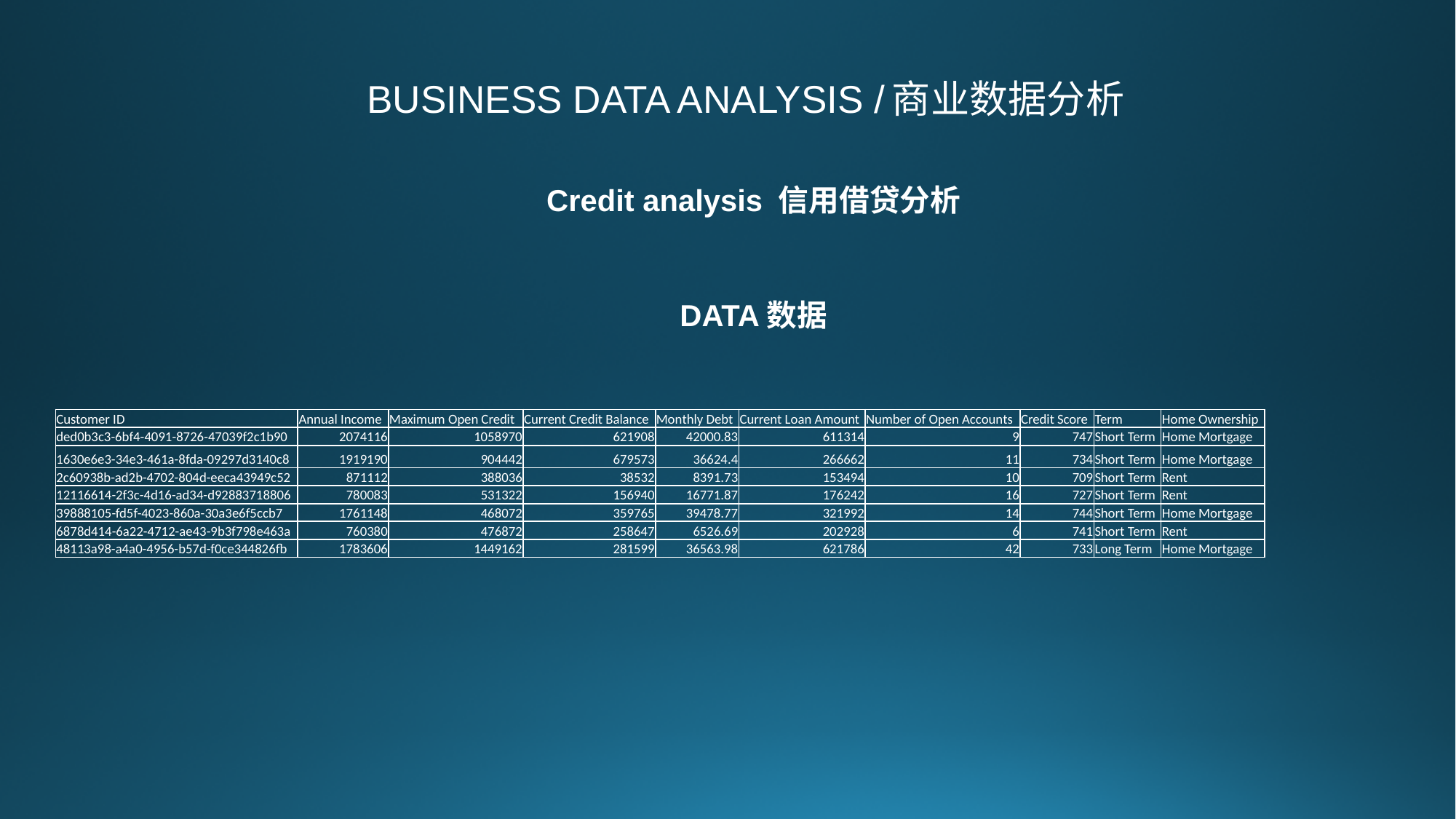

Business Data analysis /商业数据分析
# Credit analysis 信用借贷分析
Data数据
| Customer ID | Annual Income | Maximum Open Credit | Current Credit Balance | Monthly Debt | Current Loan Amount | Number of Open Accounts | Credit Score | Term | Home Ownership |
| --- | --- | --- | --- | --- | --- | --- | --- | --- | --- |
| ded0b3c3-6bf4-4091-8726-47039f2c1b90 | 2074116 | 1058970 | 621908 | 42000.83 | 611314 | 9 | 747 | Short Term | Home Mortgage |
| 1630e6e3-34e3-461a-8fda-09297d3140c8 | 1919190 | 904442 | 679573 | 36624.4 | 266662 | 11 | 734 | Short Term | Home Mortgage |
| 2c60938b-ad2b-4702-804d-eeca43949c52 | 871112 | 388036 | 38532 | 8391.73 | 153494 | 10 | 709 | Short Term | Rent |
| 12116614-2f3c-4d16-ad34-d92883718806 | 780083 | 531322 | 156940 | 16771.87 | 176242 | 16 | 727 | Short Term | Rent |
| 39888105-fd5f-4023-860a-30a3e6f5ccb7 | 1761148 | 468072 | 359765 | 39478.77 | 321992 | 14 | 744 | Short Term | Home Mortgage |
| 6878d414-6a22-4712-ae43-9b3f798e463a | 760380 | 476872 | 258647 | 6526.69 | 202928 | 6 | 741 | Short Term | Rent |
| 48113a98-a4a0-4956-b57d-f0ce344826fb | 1783606 | 1449162 | 281599 | 36563.98 | 621786 | 42 | 733 | Long Term | Home Mortgage |